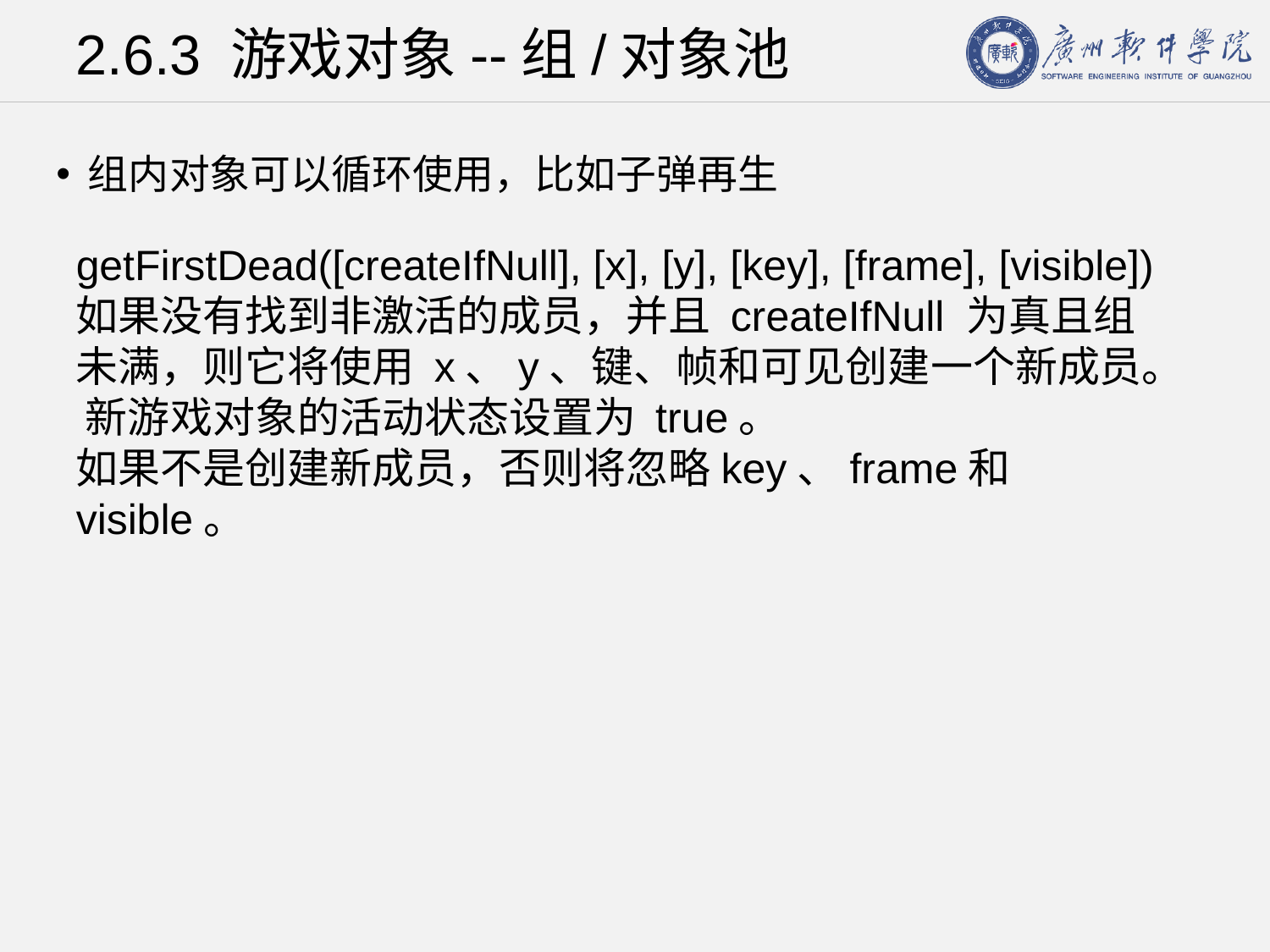

# 2.6.3 游戏对象--组/对象池
组内对象可以循环使用，比如子弹再生
getFirstDead([createIfNull], [x], [y], [key], [frame], [visible])
如果没有找到非激活的成员，并且 createIfNull 为真且组未满，则它将使用 x、y、键、帧和可见创建一个新成员。 新游戏对象的活动状态设置为 true。
如果不是创建新成员，否则将忽略key、frame和visible。